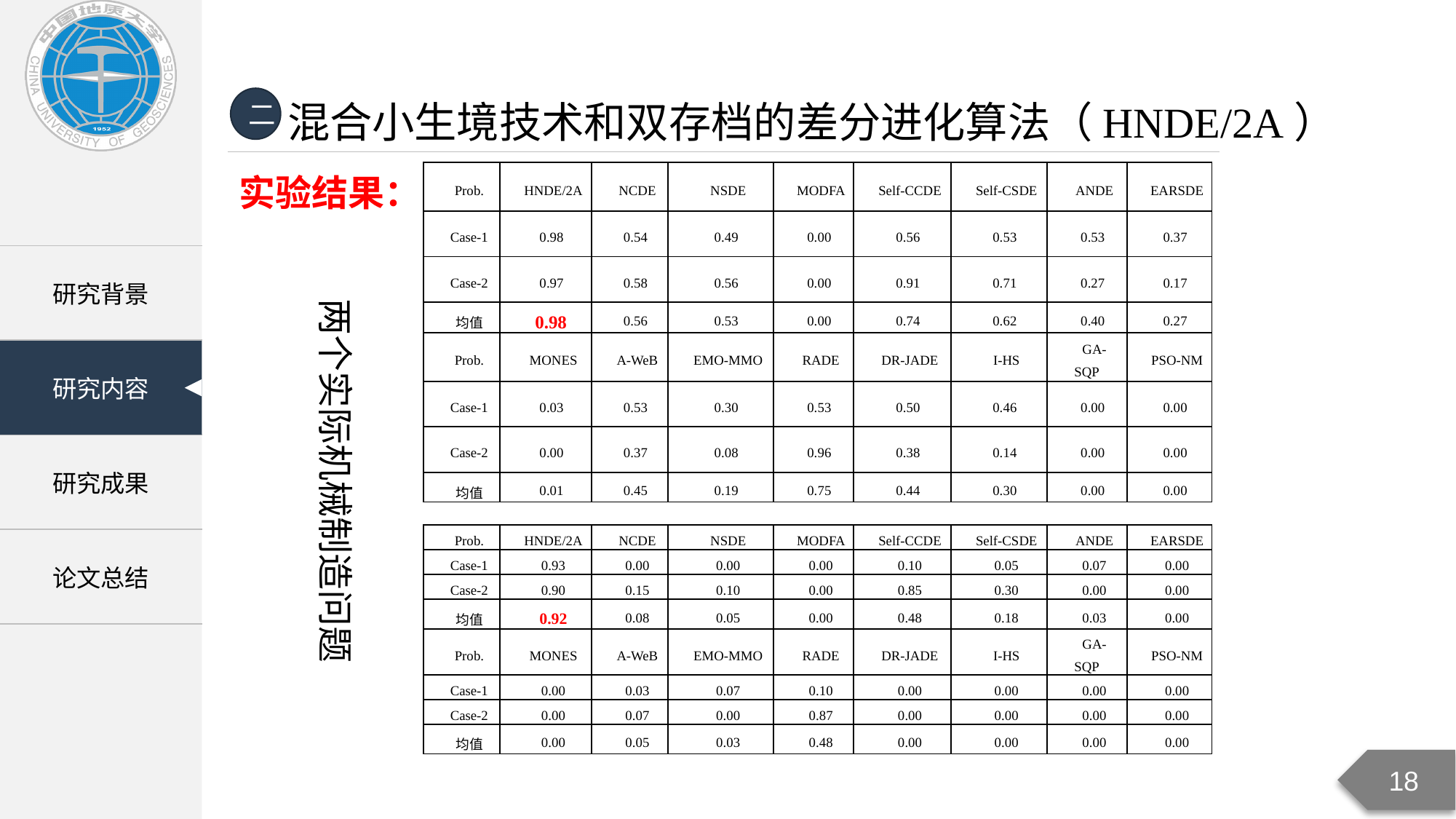

混合小生境技术和双存档的差分进化算法（HNDE/2A）
二
| Prob. | HNDE/2A | NCDE | NSDE | MODFA | Self-CCDE | Self-CSDE | ANDE | EARSDE |
| --- | --- | --- | --- | --- | --- | --- | --- | --- |
| Case-1 | 0.98 | 0.54 | 0.49 | 0.00 | 0.56 | 0.53 | 0.53 | 0.37 |
| Case-2 | 0.97 | 0.58 | 0.56 | 0.00 | 0.91 | 0.71 | 0.27 | 0.17 |
| 均值 | 0.98 | 0.56 | 0.53 | 0.00 | 0.74 | 0.62 | 0.40 | 0.27 |
| Prob. | MONES | A-WeB | EMO-MMO | RADE | DR-JADE | I-HS | GA-SQP | PSO-NM |
| Case-1 | 0.03 | 0.53 | 0.30 | 0.53 | 0.50 | 0.46 | 0.00 | 0.00 |
| Case-2 | 0.00 | 0.37 | 0.08 | 0.96 | 0.38 | 0.14 | 0.00 | 0.00 |
| 均值 | 0.01 | 0.45 | 0.19 | 0.75 | 0.44 | 0.30 | 0.00 | 0.00 |
实验结果：
两个实际机械制造问题
| Prob. | HNDE/2A | NCDE | NSDE | MODFA | Self-CCDE | Self-CSDE | ANDE | EARSDE |
| --- | --- | --- | --- | --- | --- | --- | --- | --- |
| Case-1 | 0.93 | 0.00 | 0.00 | 0.00 | 0.10 | 0.05 | 0.07 | 0.00 |
| Case-2 | 0.90 | 0.15 | 0.10 | 0.00 | 0.85 | 0.30 | 0.00 | 0.00 |
| 均值 | 0.92 | 0.08 | 0.05 | 0.00 | 0.48 | 0.18 | 0.03 | 0.00 |
| Prob. | MONES | A-WeB | EMO-MMO | RADE | DR-JADE | I-HS | GA-SQP | PSO-NM |
| Case-1 | 0.00 | 0.03 | 0.07 | 0.10 | 0.00 | 0.00 | 0.00 | 0.00 |
| Case-2 | 0.00 | 0.07 | 0.00 | 0.87 | 0.00 | 0.00 | 0.00 | 0.00 |
| 均值 | 0.00 | 0.05 | 0.03 | 0.48 | 0.00 | 0.00 | 0.00 | 0.00 |